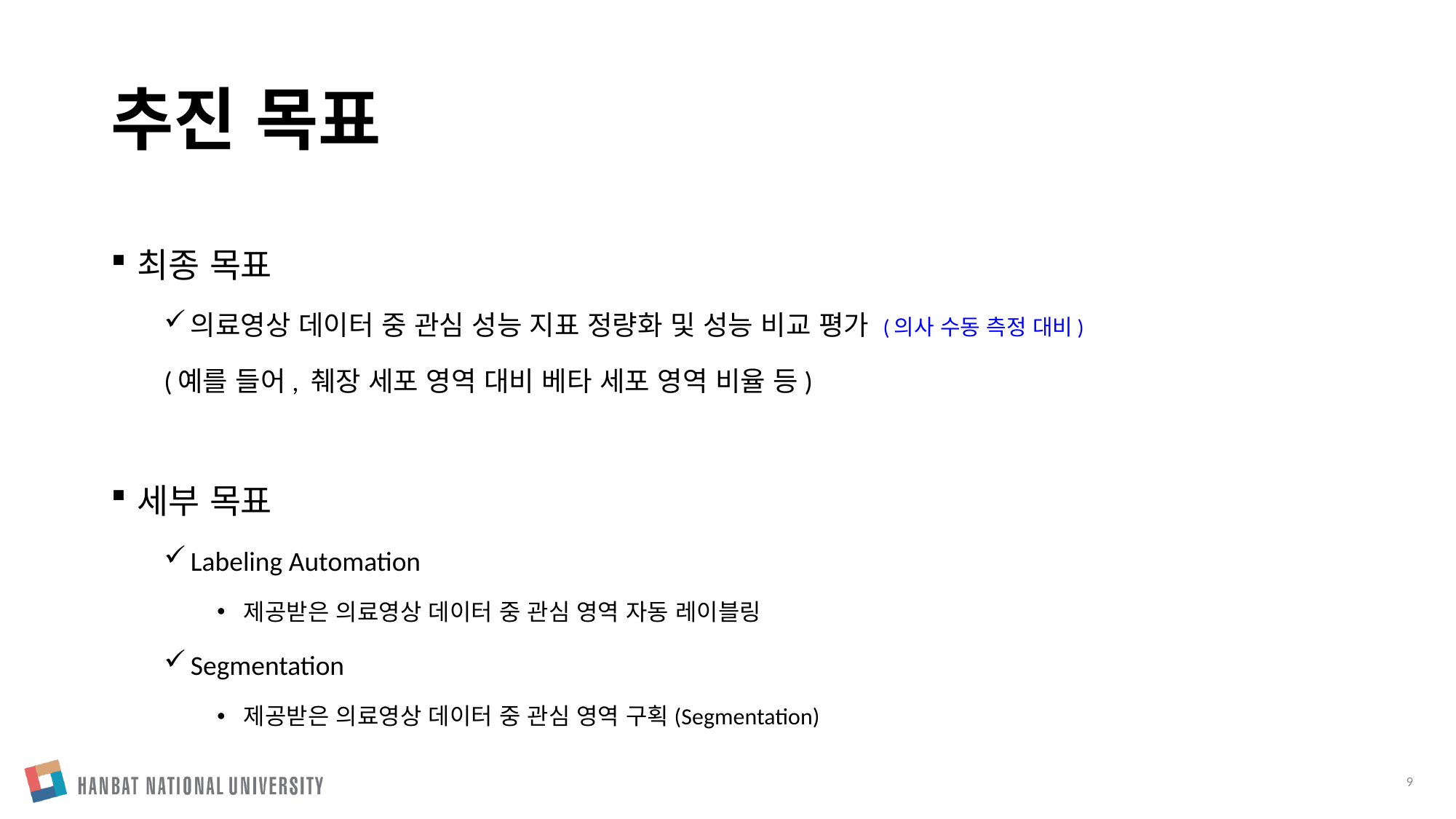

# 추진 목표
최종 목표
의료영상 데이터 중 관심 성능 지표 정량화 및 성능 비교 평가 (의사 수동 측정 대비)
(예를 들어, 췌장 세포 영역 대비 베타 세포 영역 비율 등)

세부 목표
Labeling Automation
제공받은 의료영상 데이터 중 관심 영역 자동 레이블링
Segmentation
제공받은 의료영상 데이터 중 관심 영역 구획(Segmentation)